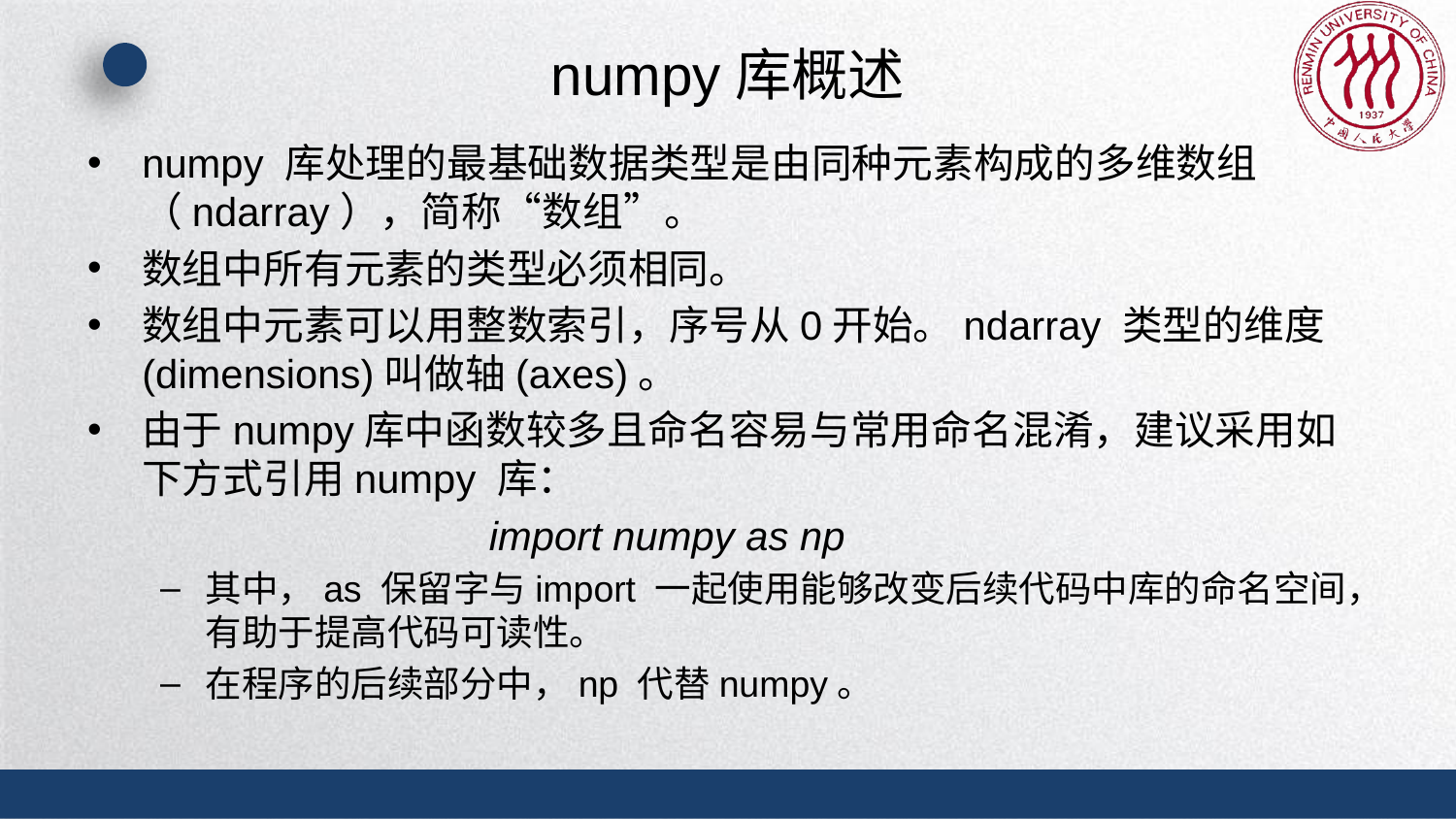

# numpy库概述
numpy 库处理的最基础数据类型是由同种元素构成的多维数组（ndarray），简称“数组”。
数组中所有元素的类型必须相同。
数组中元素可以用整数索引，序号从0开始。ndarray 类型的维度(dimensions)叫做轴(axes)。
由于numpy库中函数较多且命名容易与常用命名混淆，建议采用如下方式引用numpy 库：
                                    import numpy as np
其中，as 保留字与import 一起使用能够改变后续代码中库的命名空间，有助于提高代码可读性。
在程序的后续部分中，np 代替numpy。